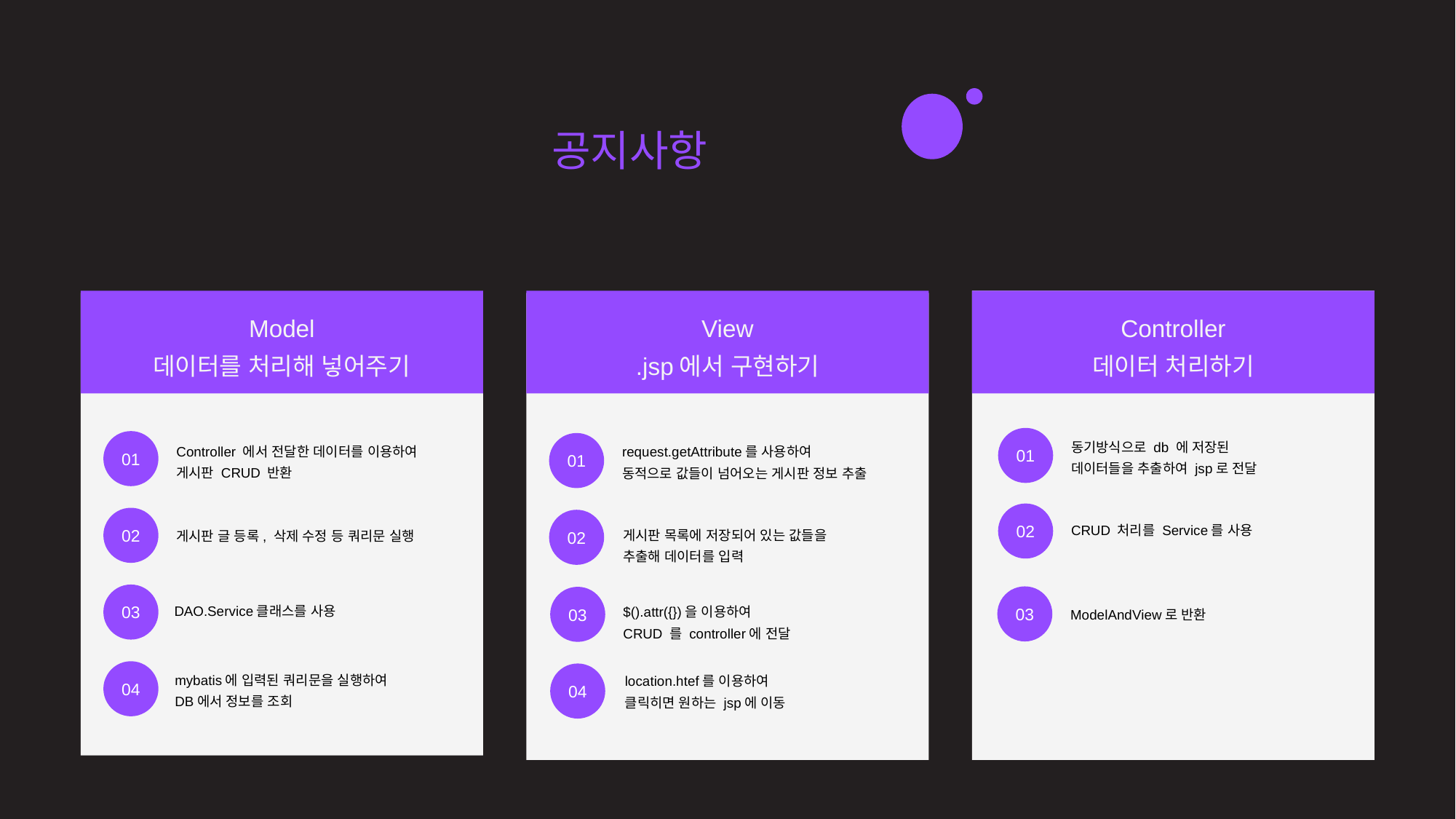

17 / 60
eduZino - 황현정

 공지사항 게시판 구현
[board_main.jsp,detail.jsp,editform.jsp,delform.jsp,list.jsp,regist.jsp]

Model
데이터를 처리해 넣어주기
View
.jsp에서 구현하기
Controller
데이터 처리하기
01
01
01
동기방식으로 db 에 저장된
데이터들을 추출하여 jsp로 전달
Controller 에서 전달한 데이터를 이용하여
게시판 CRUD 반환
request.getAttribute를 사용하여
동적으로 값들이 넘어오는 게시판 정보 추출
02
02
02
CRUD 처리를 Service를 사용
게시판 목록에 저장되어 있는 값들을
추출해 데이터를 입력
게시판 글 등록, 삭제 수정 등 쿼리문 실행
03
03
03
DAO.Service클래스를 사용
$().attr({})을 이용하여
CRUD 를 controller에 전달
ModelAndView로 반환
04
04
mybatis에 입력된 쿼리문을 실행하여
DB에서 정보를 조회
location.htef를 이용하여
클릭히면 원하는 jsp에 이동